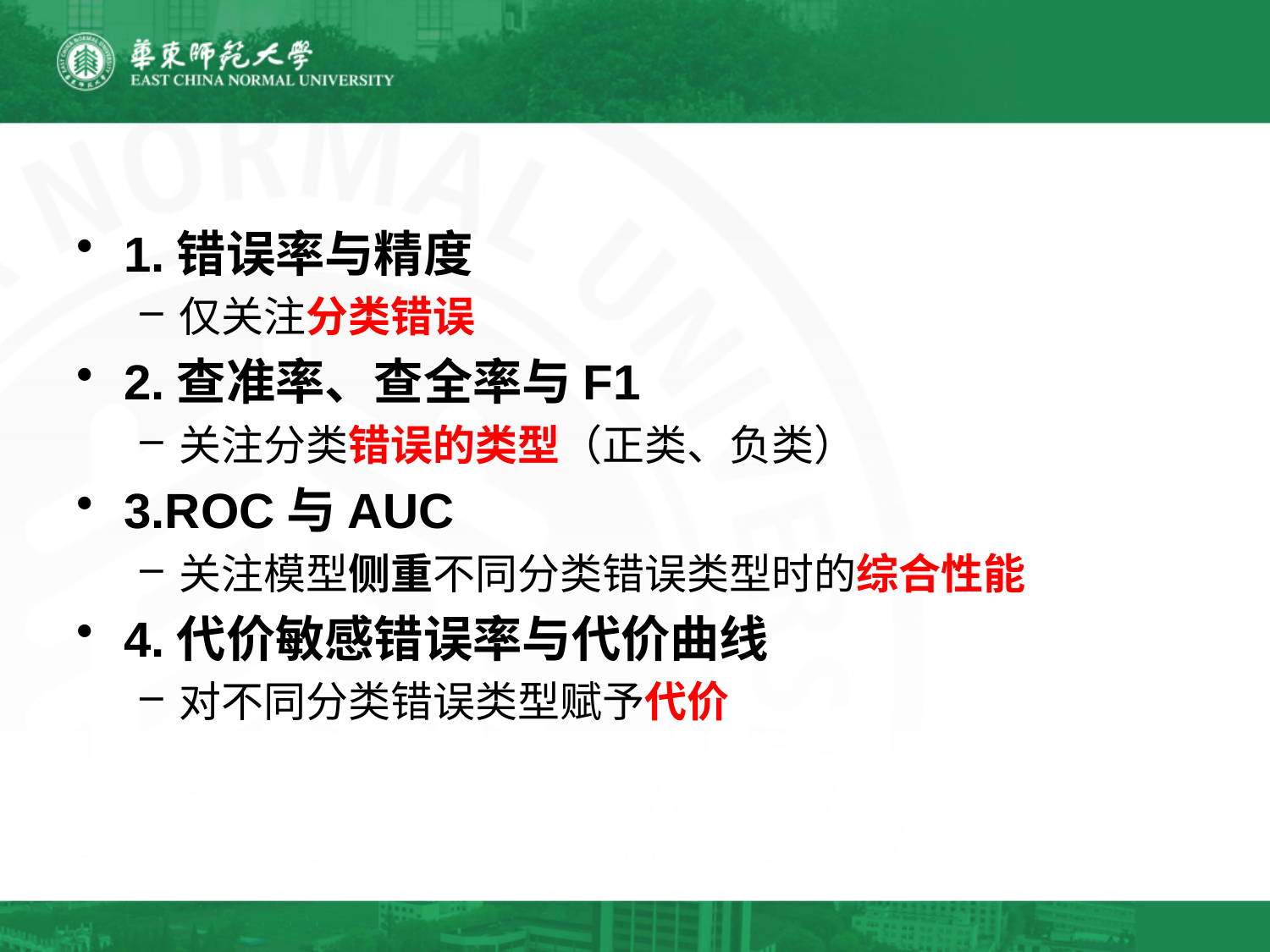

1.错误率与精度
仅关注分类错误
2.查准率、查全率与F1
关注分类错误的类型（正类、负类）
3.ROC与AUC
关注模型侧重不同分类错误类型时的综合性能
4.代价敏感错误率与代价曲线
对不同分类错误类型赋予代价